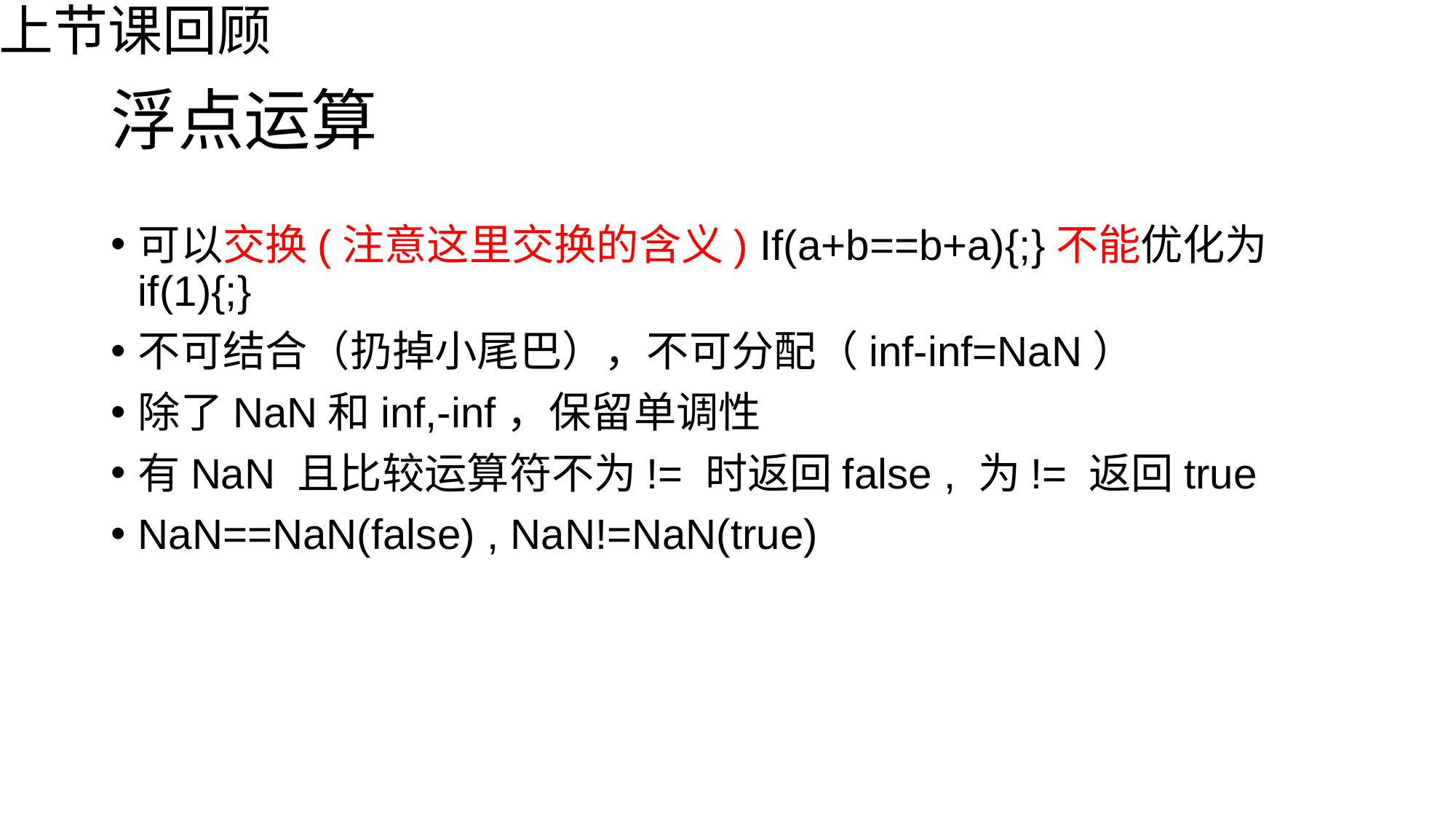

上节课回顾
# 浮点运算
可以交换(注意这里交换的含义) If(a+b==b+a){;}不能优化为if(1){;}
不可结合（扔掉小尾巴），不可分配（inf-inf=NaN）
除了NaN和inf,-inf，保留单调性
有NaN 且比较运算符不为!= 时返回false , 为!= 返回true
NaN==NaN(false) , NaN!=NaN(true)